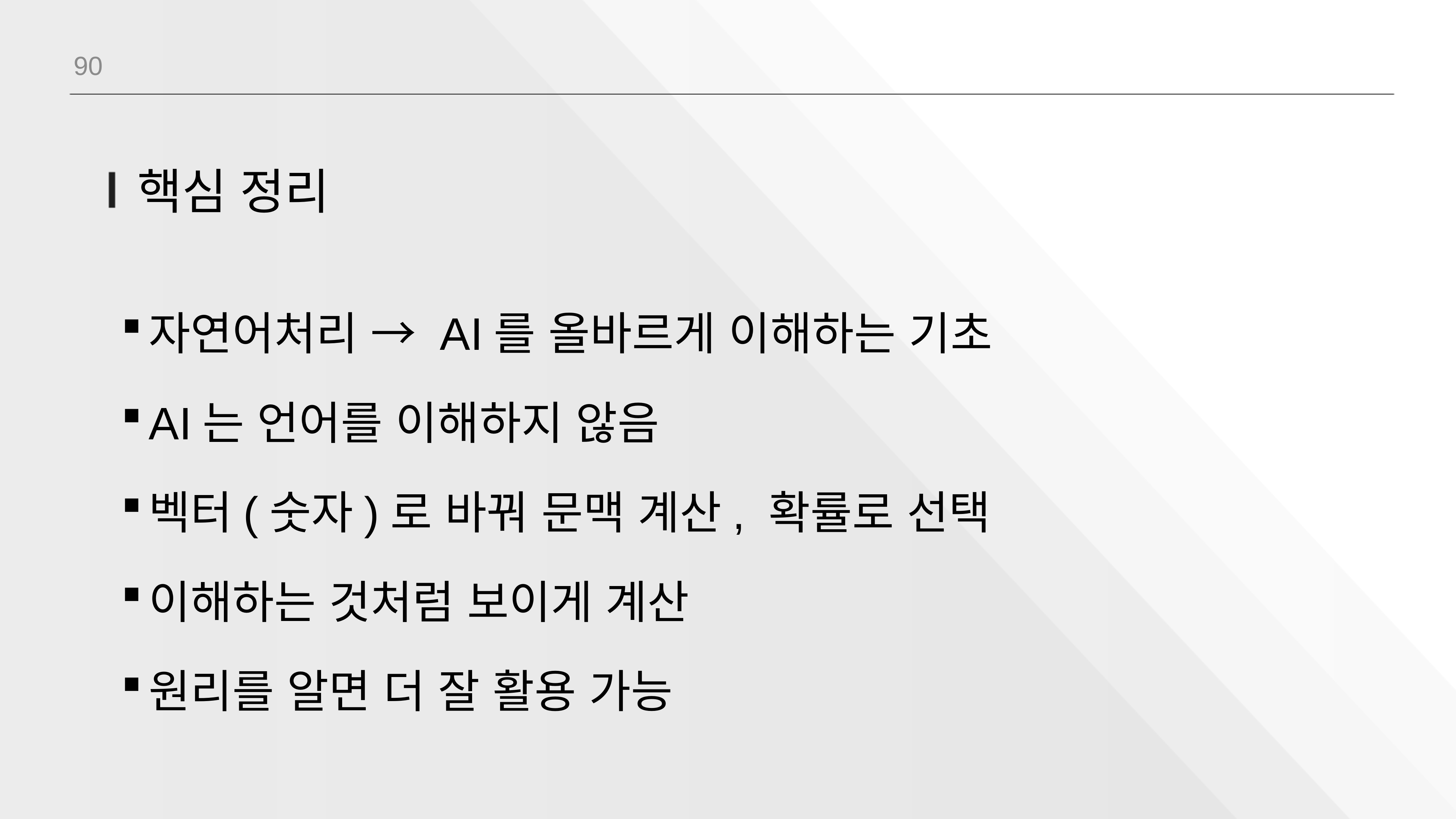

90
# 핵심 정리
자연어처리 → AI를 올바르게 이해하는 기초
AI는 언어를 이해하지 않음
벡터(숫자)로 바꿔 문맥 계산, 확률로 선택
이해하는 것처럼 보이게 계산
원리를 알면 더 잘 활용 가능